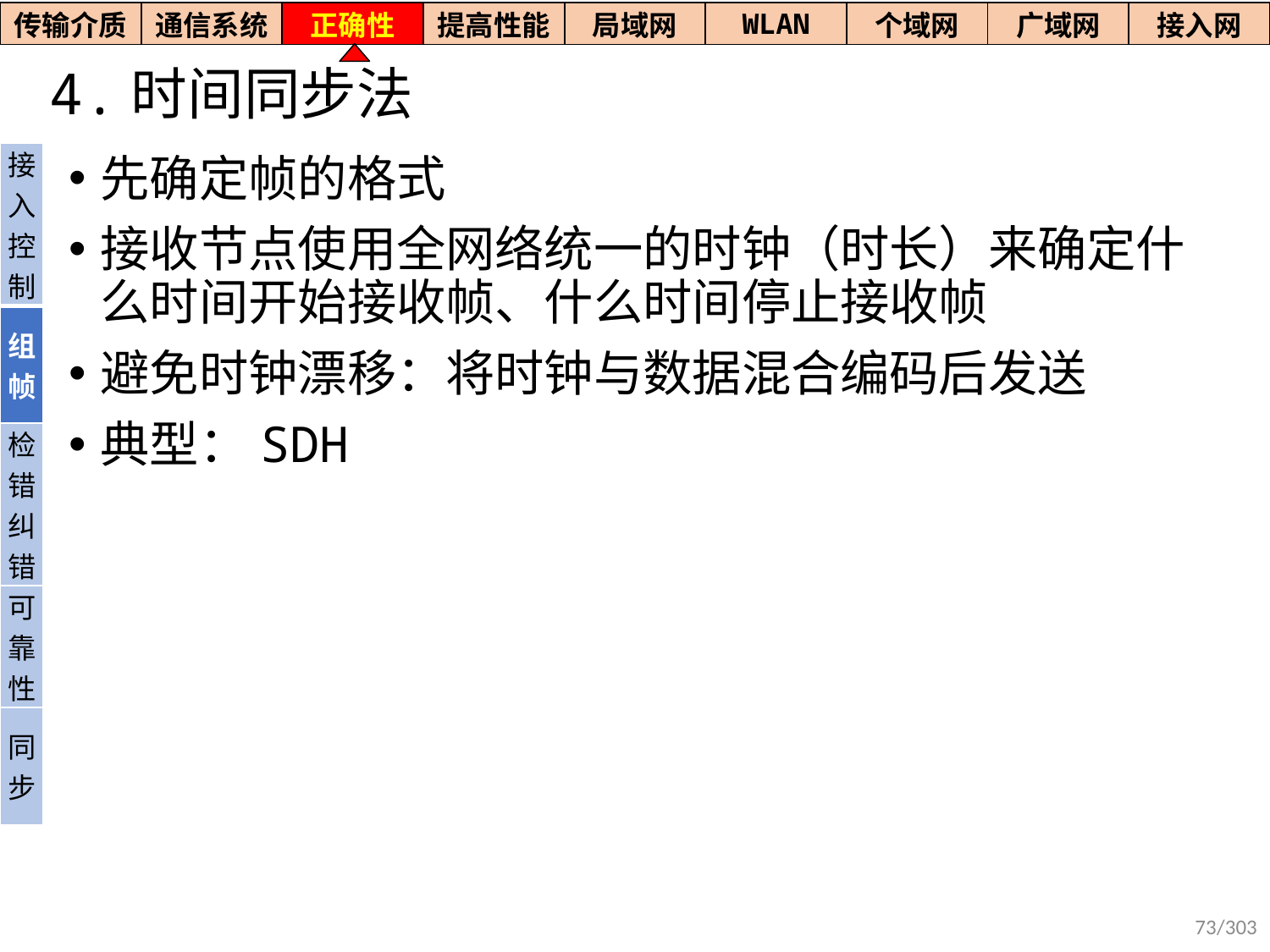

| 传输介质 | 通信系统 | 正确性 | 提高性能 | 局域网 | WLAN | 个域网 | 广域网 | 接入网 |
| --- | --- | --- | --- | --- | --- | --- | --- | --- |

# 4.时间同步法
| 接入控制 |
| --- |
| 组帧 |
| 检错纠错 |
| 可靠性 |
| 同步 |
先确定帧的格式
接收节点使用全网络统一的时钟（时长）来确定什么时间开始接收帧、什么时间停止接收帧
避免时钟漂移：将时钟与数据混合编码后发送
典型：SDH
73/303